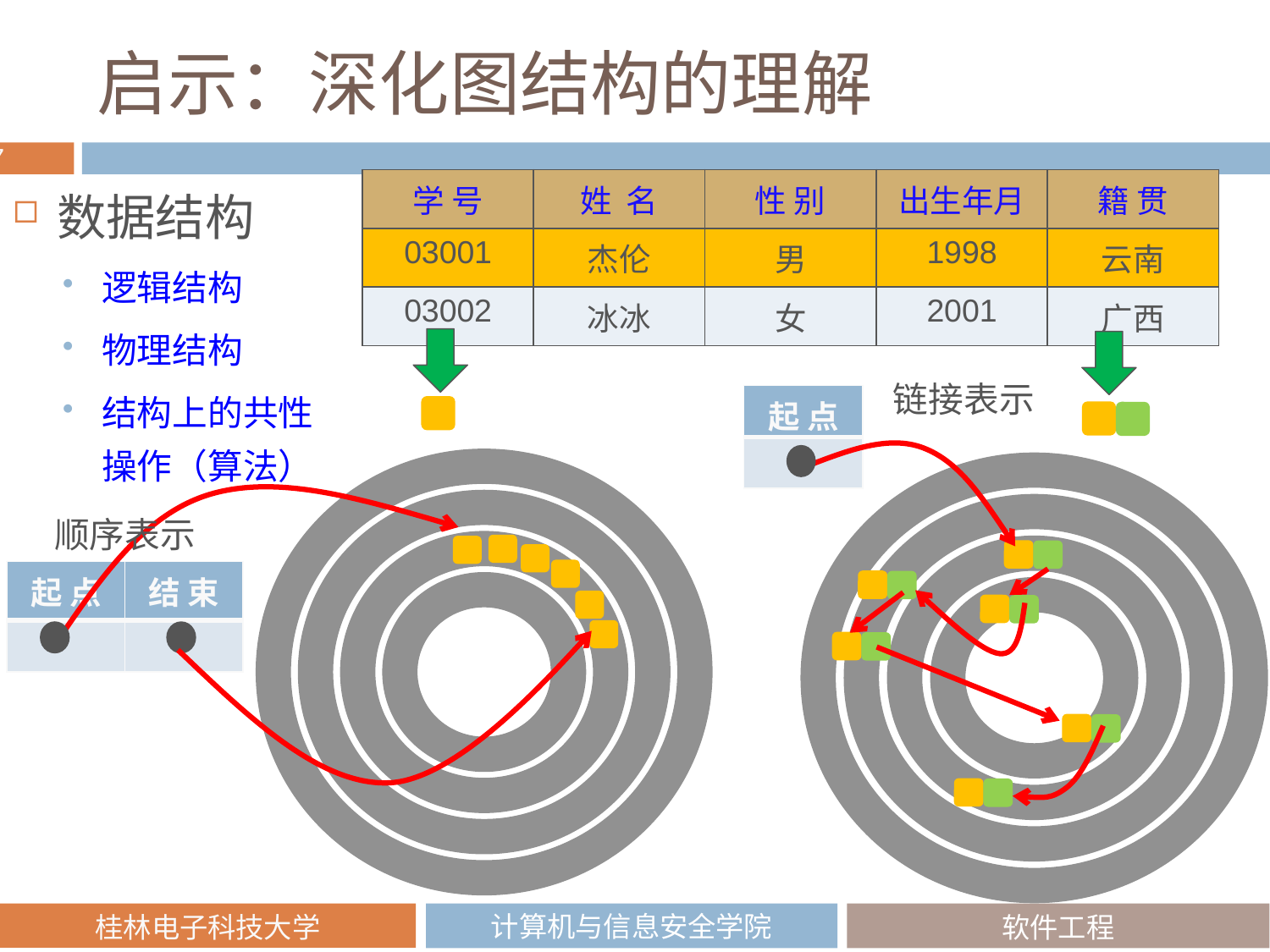

# 启示：深化图结构的理解
| 学 号 | 姓 名 | 性 别 | 出生年月 | 籍 贯 |
| --- | --- | --- | --- | --- |
| 03001 | 杰伦 | 男 | 1998 | 云南 |
| 03002 | 冰冰 | 女 | 2001 | 广西 |
数据结构
逻辑结构
物理结构
结构上的共性操作（算法）

链接表示
| 起 点 |
| --- |
|  |

顺序表示

| 起 点 | 结 束 |
| --- | --- |
|  |  |